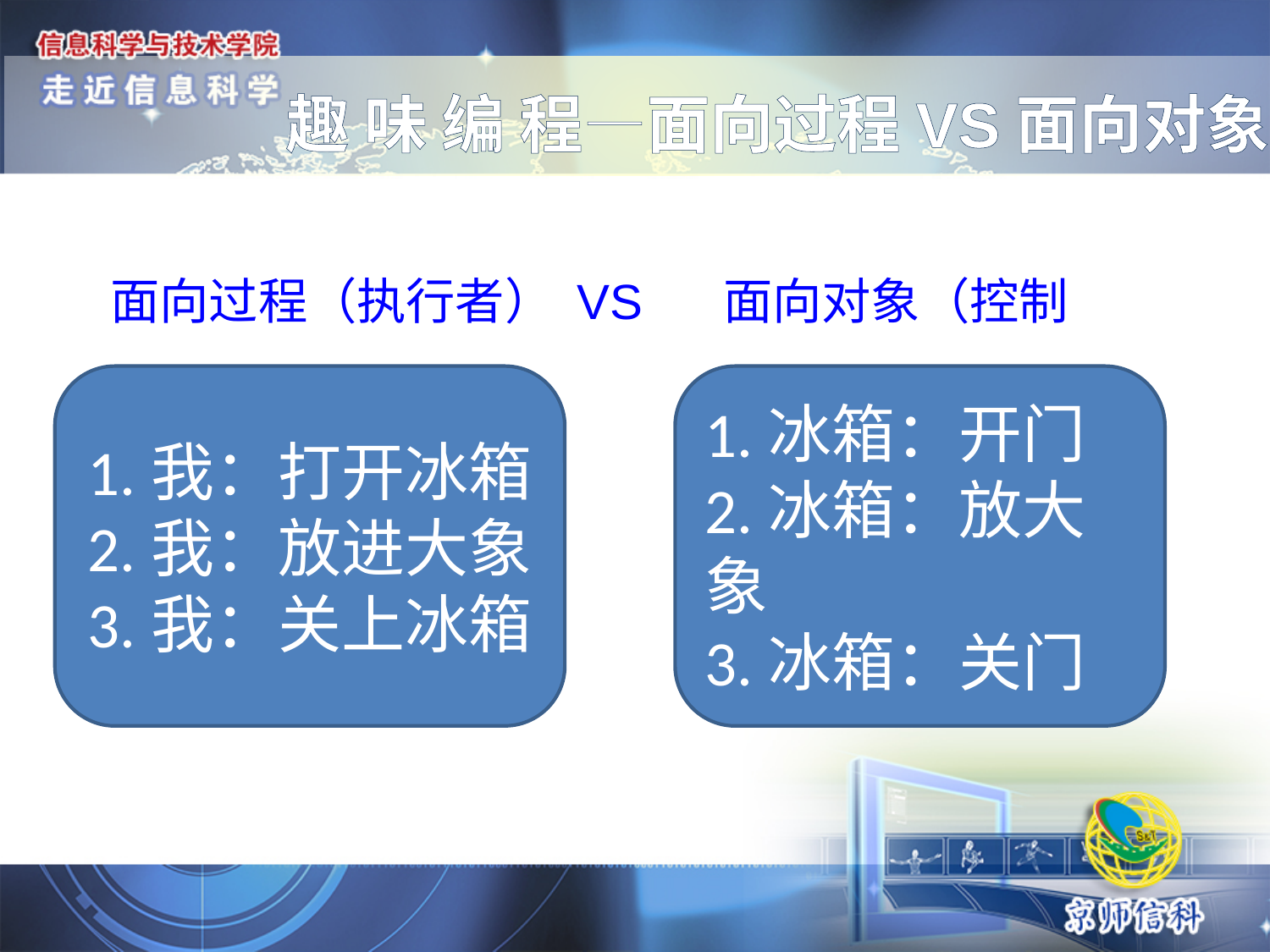

# 趣 味 编 程—面向过程VS面向对象
 面向过程（执行者） VS     面向对象（控制者）
1.我：打开冰箱
2.我：放进大象
3.我：关上冰箱
1.冰箱：开门
2.冰箱：放大象
3.冰箱：关门